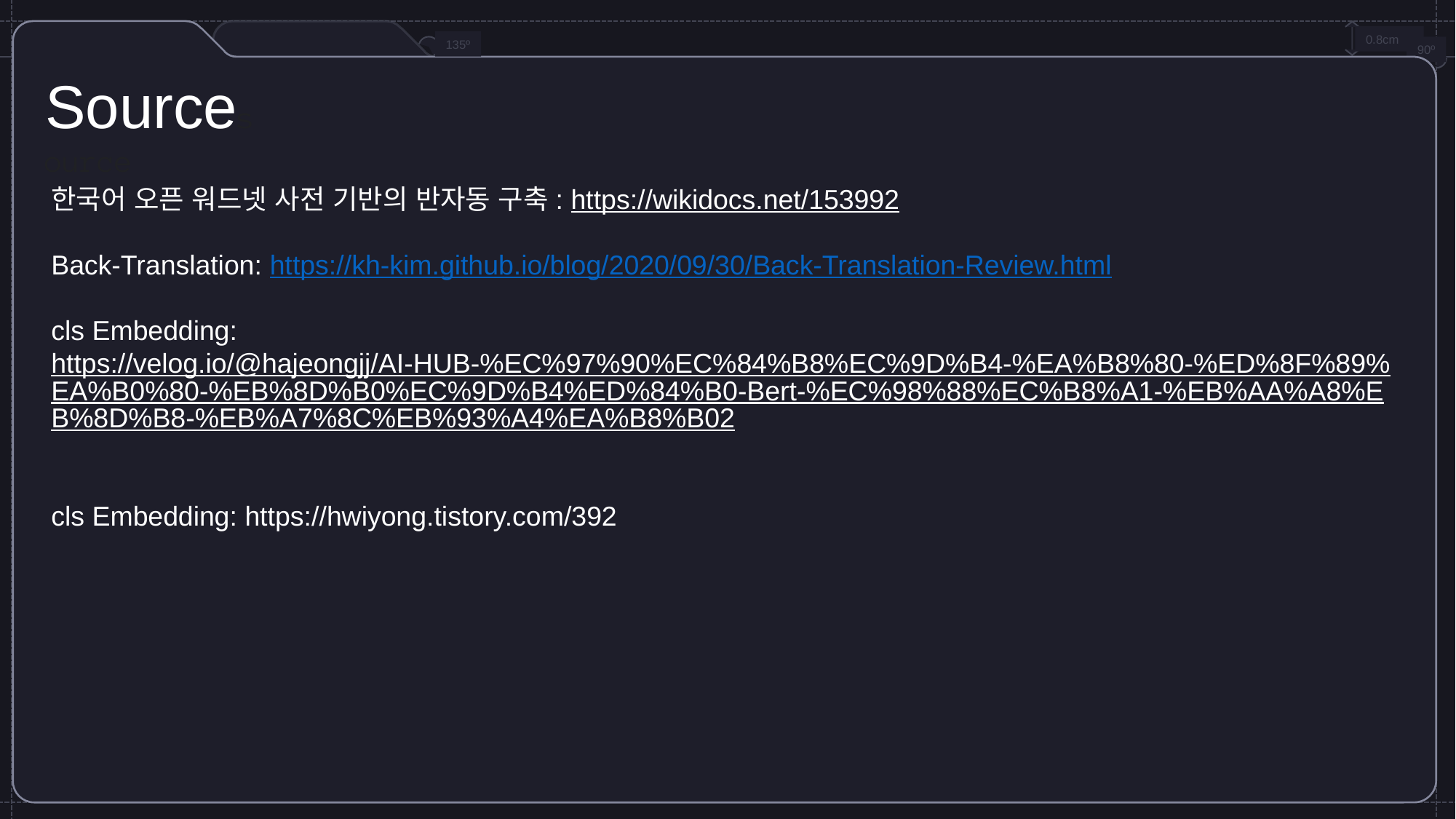

Sourcesource
한국어 오픈 워드넷 사전 기반의 반자동 구축: https://wikidocs.net/153992

Back-Translation: https://kh-kim.github.io/blog/2020/09/30/Back-Translation-Review.html

cls Embedding: https://velog.io/@hajeongjj/AI-HUB-%EC%97%90%EC%84%B8%EC%9D%B4-%EA%B8%80-%ED%8F%89%EA%B0%80-%EB%8D%B0%EC%9D%B4%ED%84%B0-Bert-%EC%98%88%EC%B8%A1-%EB%AA%A8%EB%8D%B8-%EB%A7%8C%EB%93%A4%EA%B8%B02

cls Embedding: https://hwiyong.tistory.com/392